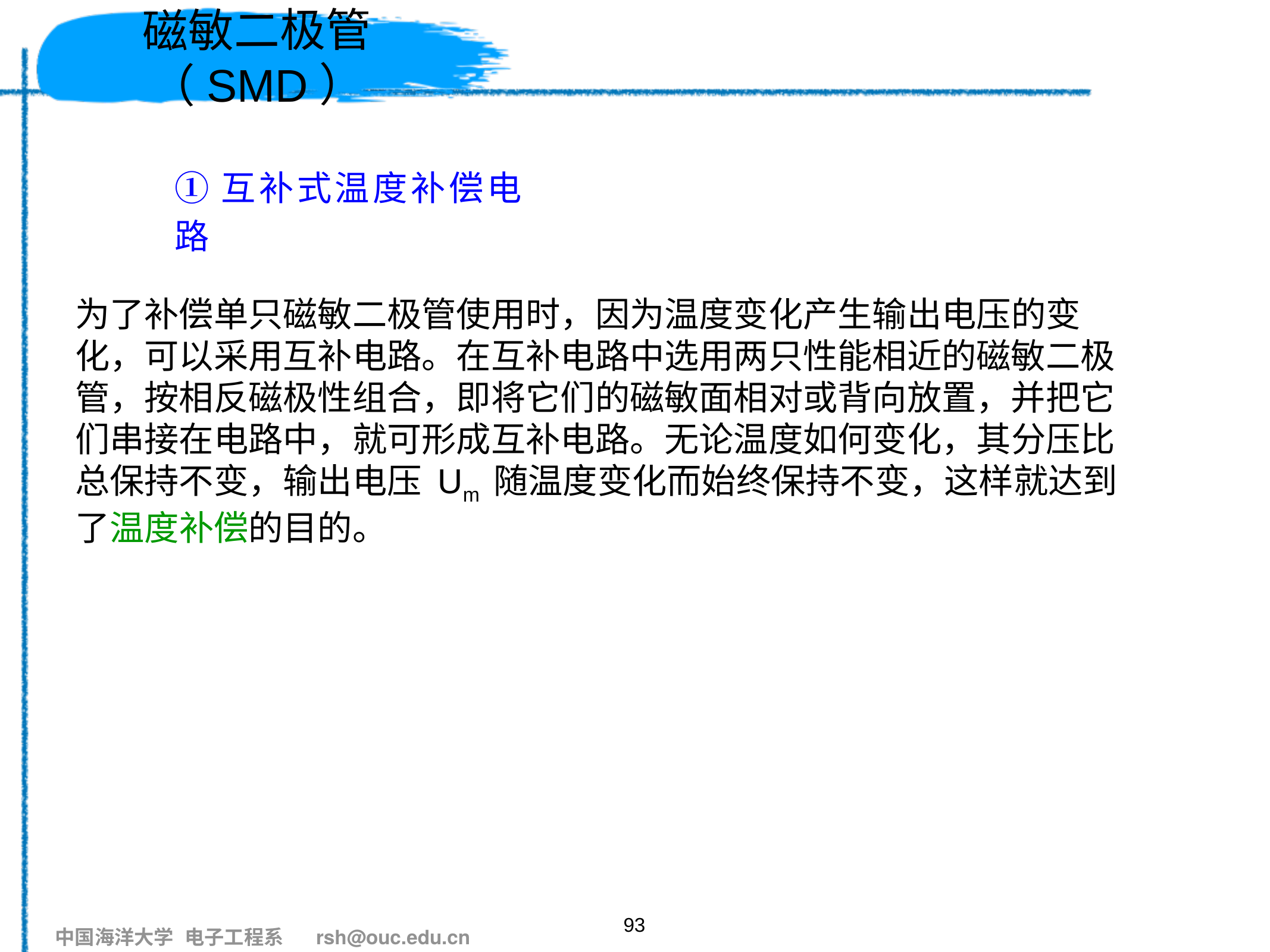

# 磁敏二极管（SMD）
①互补式温度补偿电路
为了补偿单只磁敏二极管使用时，因为温度变化产生输出电压的变化，可以采用互补电路。在互补电路中选用两只性能相近的磁敏二极管，按相反磁极性组合，即将它们的磁敏面相对或背向放置，并把它们串接在电路中，就可形成互补电路。无论温度如何变化，其分压比总保持不变，输出电压 Um 随温度变化而始终保持不变，这样就达到了温度补偿的目的。
93